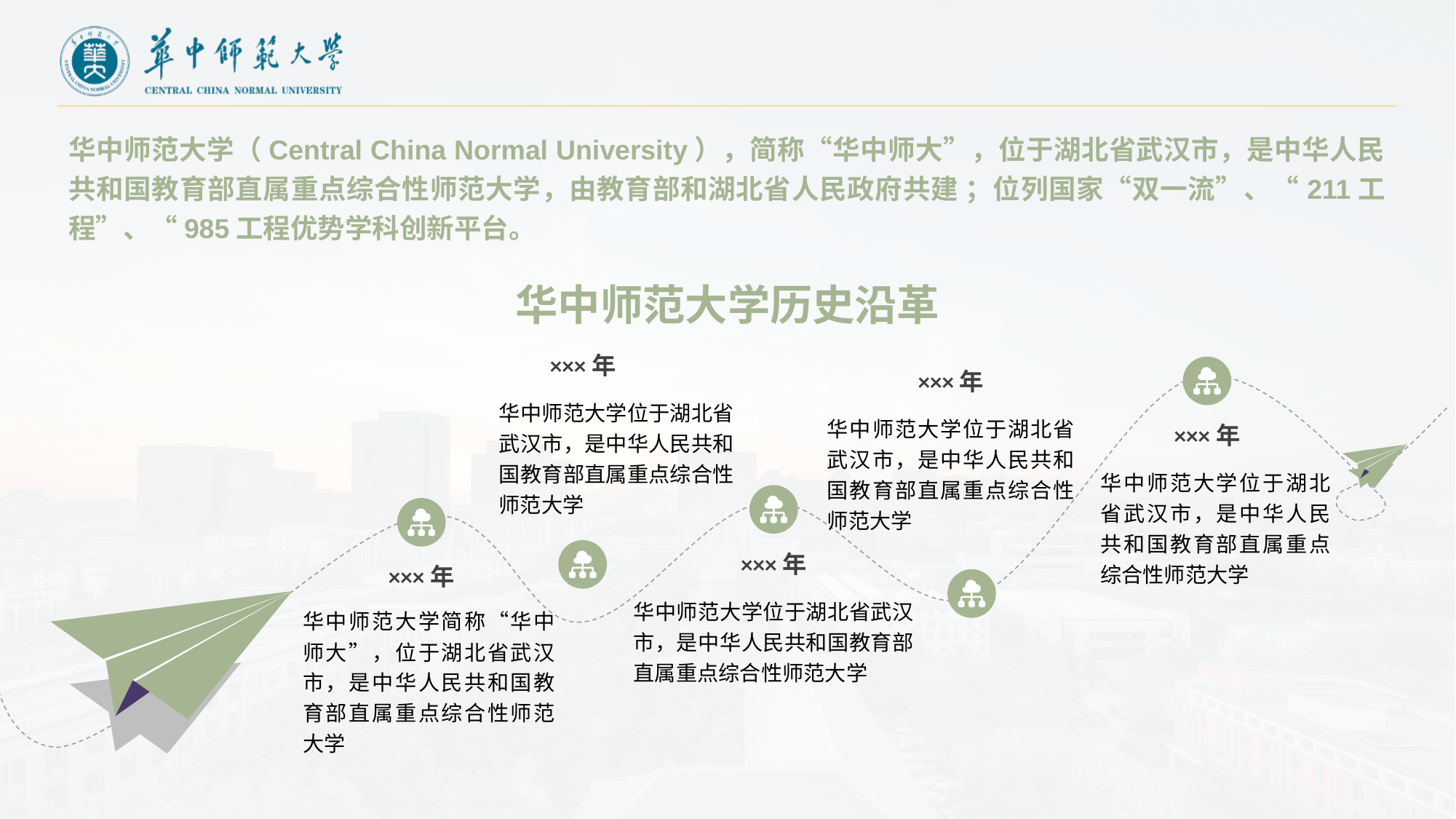

华中师范大学（Central China Normal University），简称“华中师大”，位于湖北省武汉市，是中华人民共和国教育部直属重点综合性师范大学，由教育部和湖北省人民政府共建 ；位列国家“双一流”、“211工程”、“985工程优势学科创新平台。
华中师范大学历史沿革
×××年
华中师范大学位于湖北省武汉市，是中华人民共和国教育部直属重点综合性师范大学
×××年
华中师范大学位于湖北省武汉市，是中华人民共和国教育部直属重点综合性师范大学

×××年
华中师范大学位于湖北省武汉市，是中华人民共和国教育部直属重点综合性师范大学

×××年
华中师范大学位于湖北省武汉市，是中华人民共和国教育部直属重点综合性师范大学

×××年
华中师范大学简称“华中师大”，位于湖北省武汉市，是中华人民共和国教育部直属重点综合性师范大学